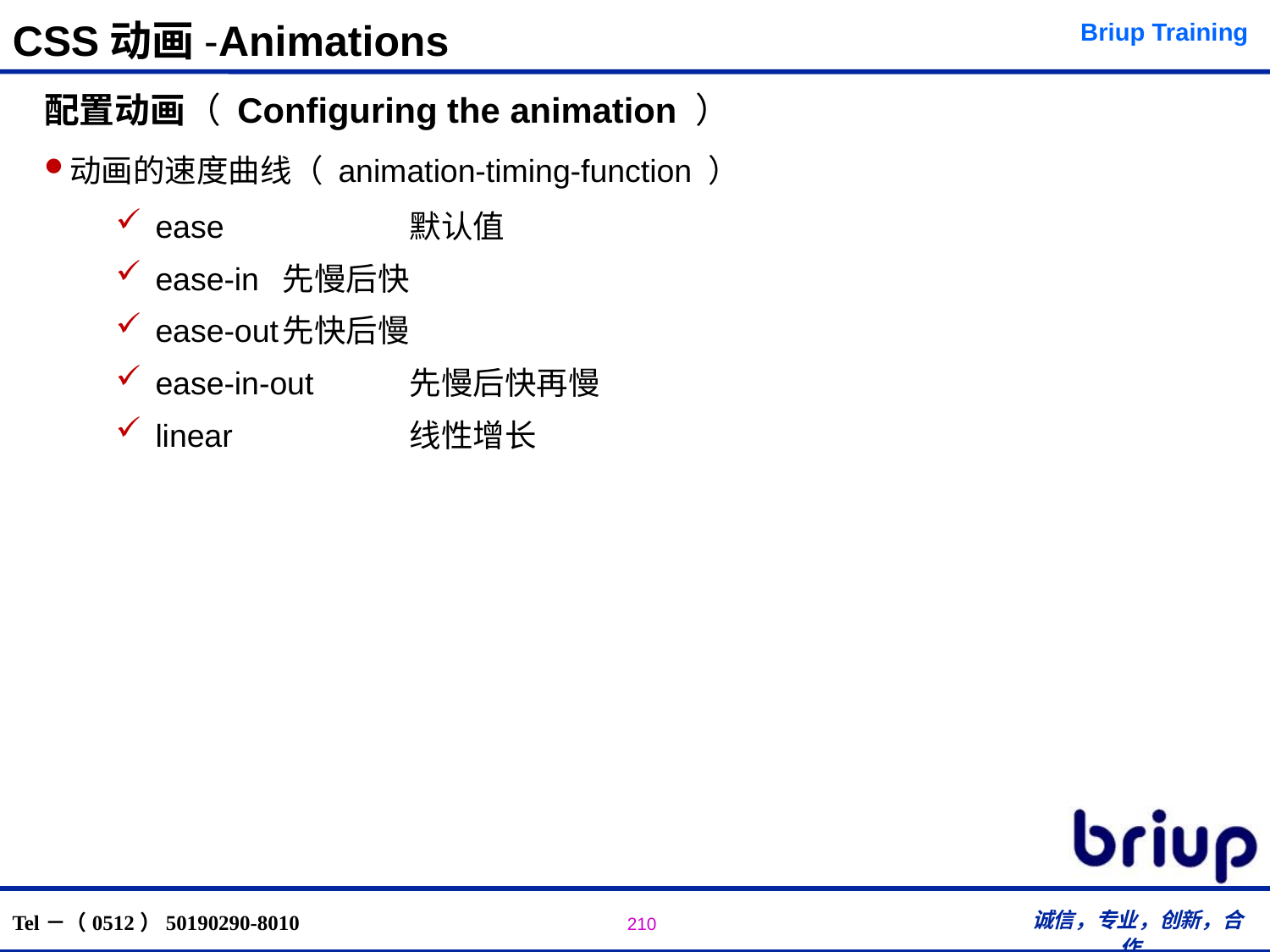

# CSS动画-Animations
配置动画（ Configuring the animation ）
动画的速度曲线（ animation-timing-function ）
ease		默认值
ease-in 	先慢后快
ease-out	先快后慢
ease-in-out	先慢后快再慢
linear		线性增长